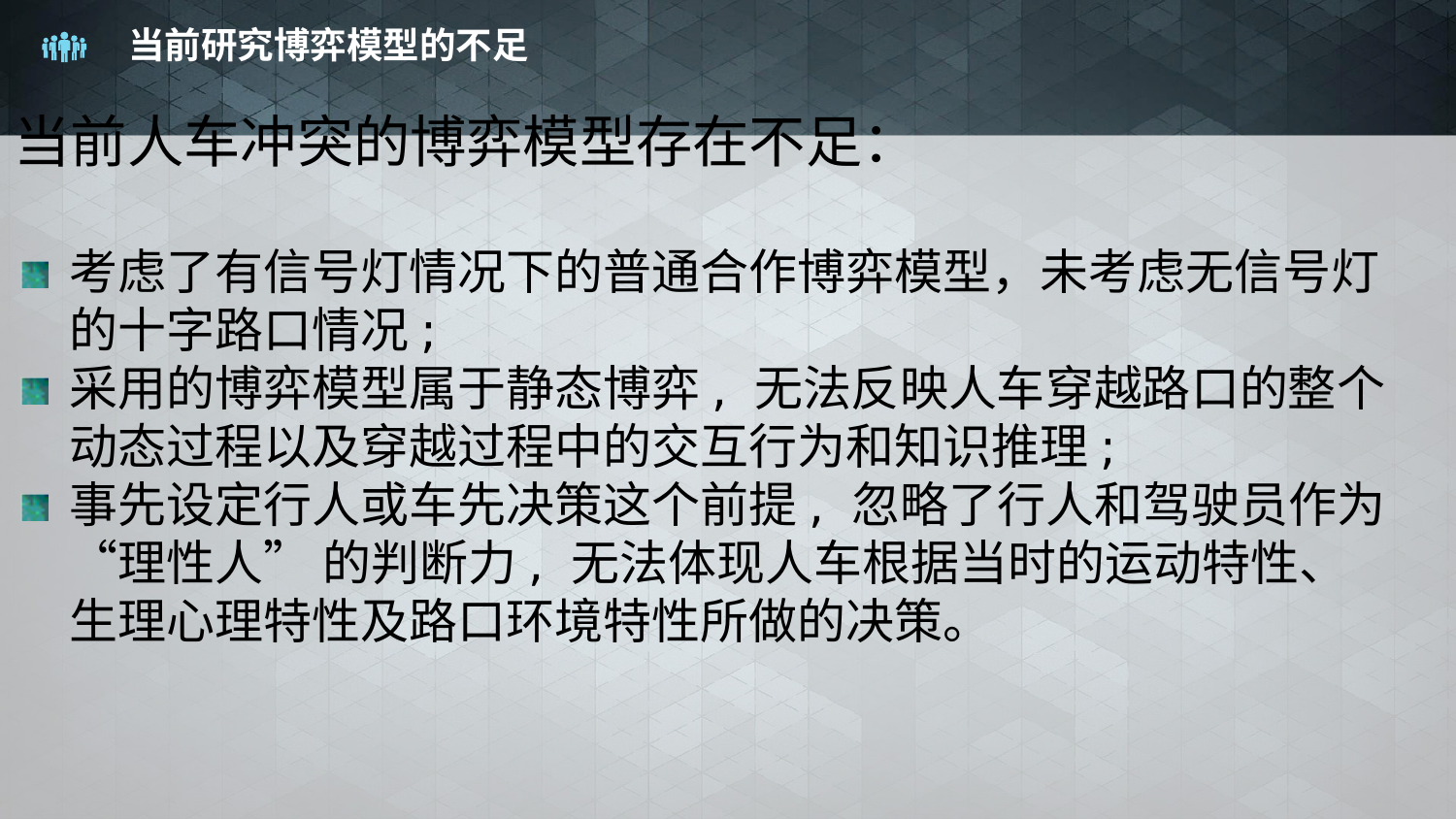

# 当前研究博弈模型的不足

当前人车冲突的博弈模型存在不足：

考虑了有信号灯情况下的普通合作博弈模型，未考虑无信号灯的十字路口情况;
采用的博弈模型属于静态博弈, 无法反映人车穿越路口的整个动态过程以及穿越过程中的交互行为和知识推理;
事先设定行人或车先决策这个前提, 忽略了行人和驾驶员作为“理性人” 的判断力, 无法体现人车根据当时的运动特性、生理心理特性及路口环境特性所做的决策。